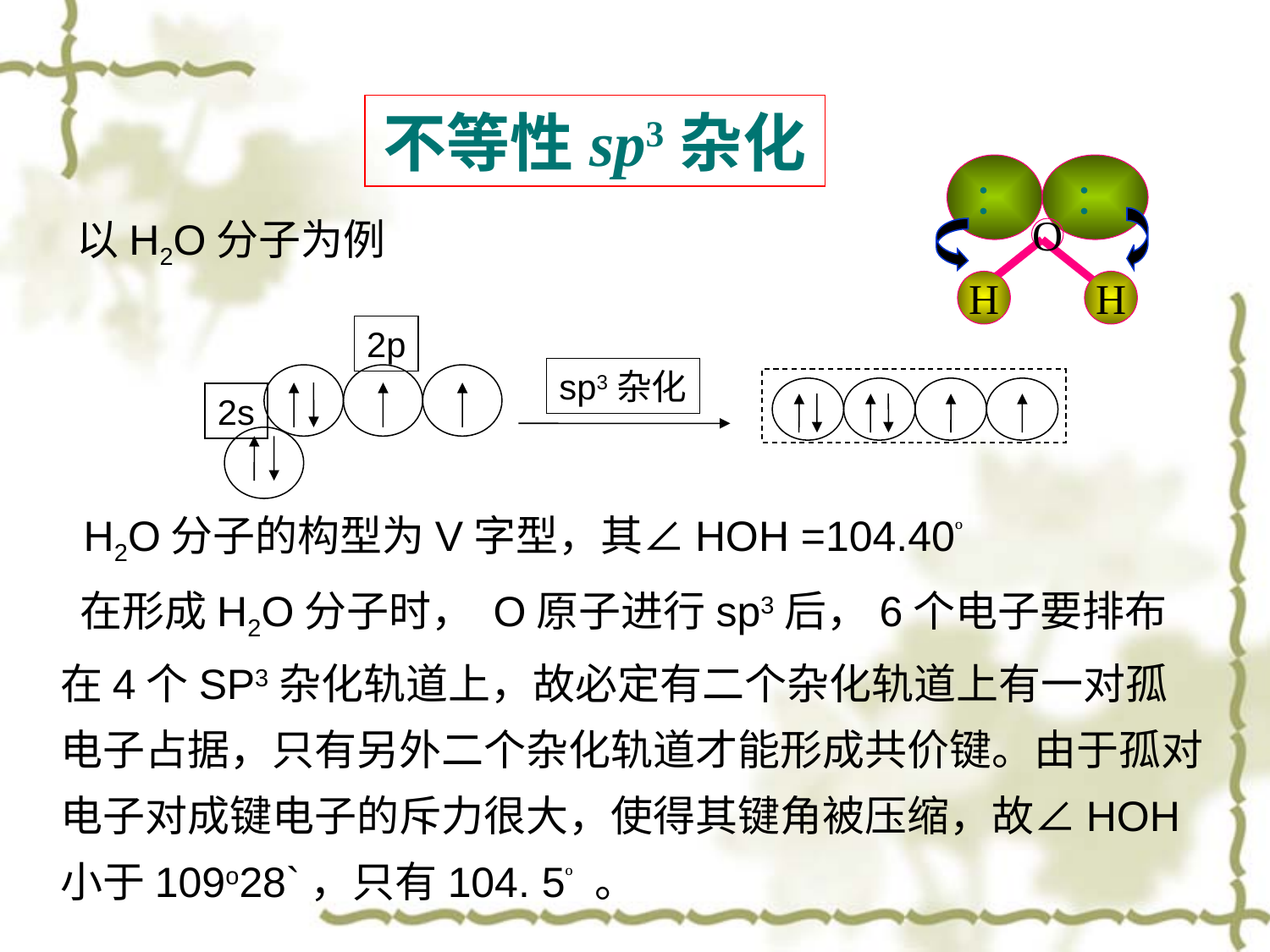

# 不等性sp3杂化
：
：

O

H
H
  以H2O分子为例
2p

2s

sp3杂化

      H2O分子的构型为V字型，其∠HOH =104.40º
      在形成H2O分子时， O原子进行sp3后，6个电子要排布在4个SP3杂化轨道上，故必定有二个杂化轨道上有一对孤电子占据，只有另外二个杂化轨道才能形成共价键。由于孤对电子对成键电子的斥力很大，使得其键角被压缩，故∠HOH小于109o28`，只有104. 5º 。